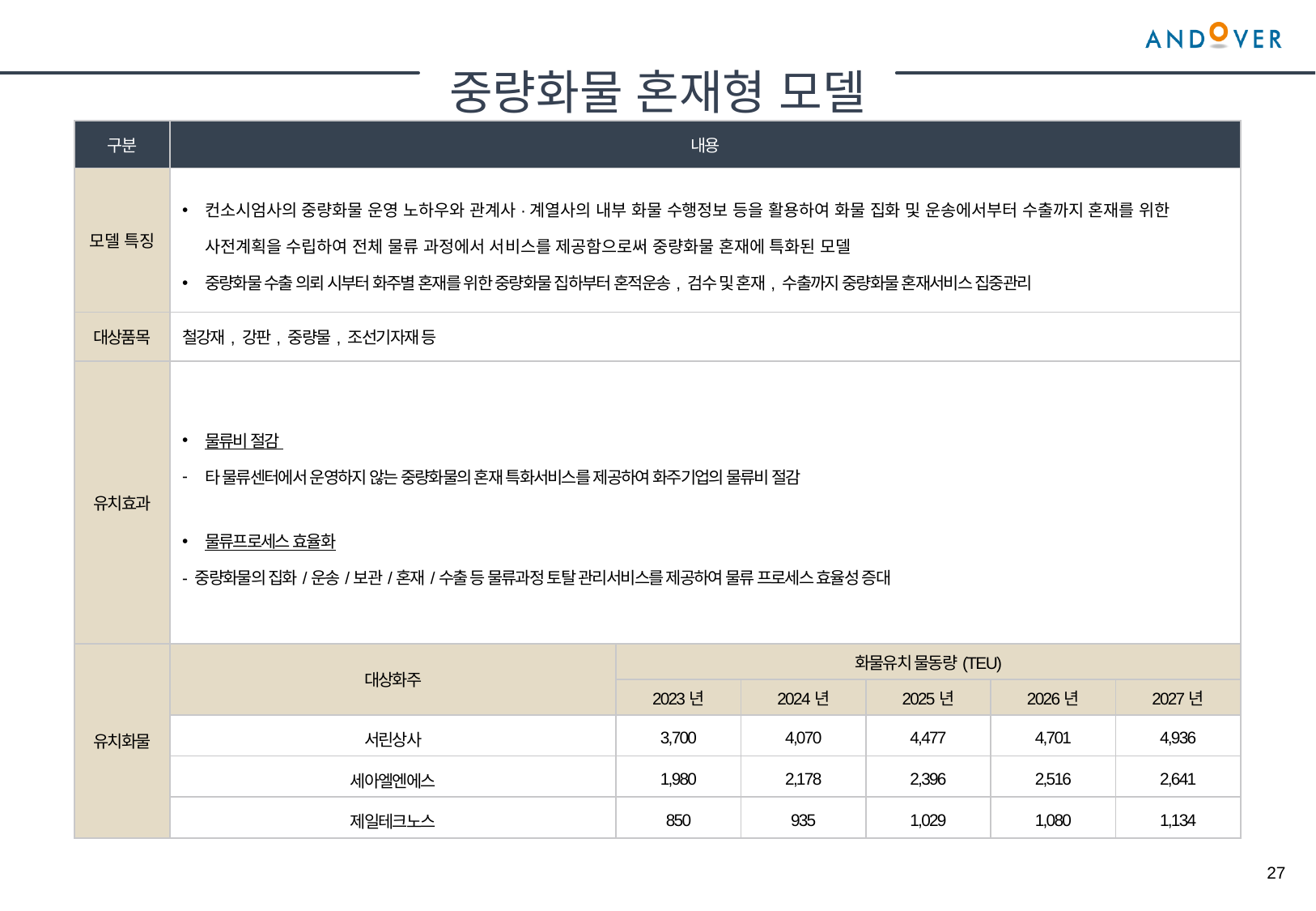

중량화물 혼재형 모델
| 구분 | 내용 |  |  |  |  |  |
| --- | --- | --- | --- | --- | --- | --- |
| 모델 특징 | 컨소시엄사의 중량화물 운영 노하우와 관계사·계열사의 내부 화물 수행정보 등을 활용하여 화물 집화 및 운송에서부터 수출까지 혼재를 위한 사전계획을 수립하여 전체 물류 과정에서 서비스를 제공함으로써 중량화물 혼재에 특화된 모델 중량화물 수출 의뢰 시부터 화주별 혼재를 위한 중량화물 집하부터 혼적운송, 검수 및 혼재, 수출까지 중량화물 혼재서비스 집중관리 |  |  |  |  |  |
| 대상품목 | 철강재, 강판, 중량물, 조선기자재 등 |  |  |  |  |  |
| 유치효과 | 물류비 절감 타 물류센터에서 운영하지 않는 중량화물의 혼재 특화서비스를 제공하여 화주기업의 물류비 절감 물류프로세스 효율화 - 중량화물의 집화/운송/보관/혼재/수출 등 물류과정 토탈 관리서비스를 제공하여 물류 프로세스 효율성 증대 |  |  |  |  |  |
| 유치화물 | 대상화주 | 화물유치 물동량(TEU) |  |  |  |  |
|  |  | 2023년 | 2024년 | 2025년 | 2026년 | 2027년 |
|  | 서린상사 | 3,700 | 4,070 | 4,477 | 4,701 | 4,936 |
|  | 세아엘엔에스 | 1,980 | 2,178 | 2,396 | 2,516 | 2,641 |
|  | 제일테크노스 | 850 | 935 | 1,029 | 1,080 | 1,134 |

27